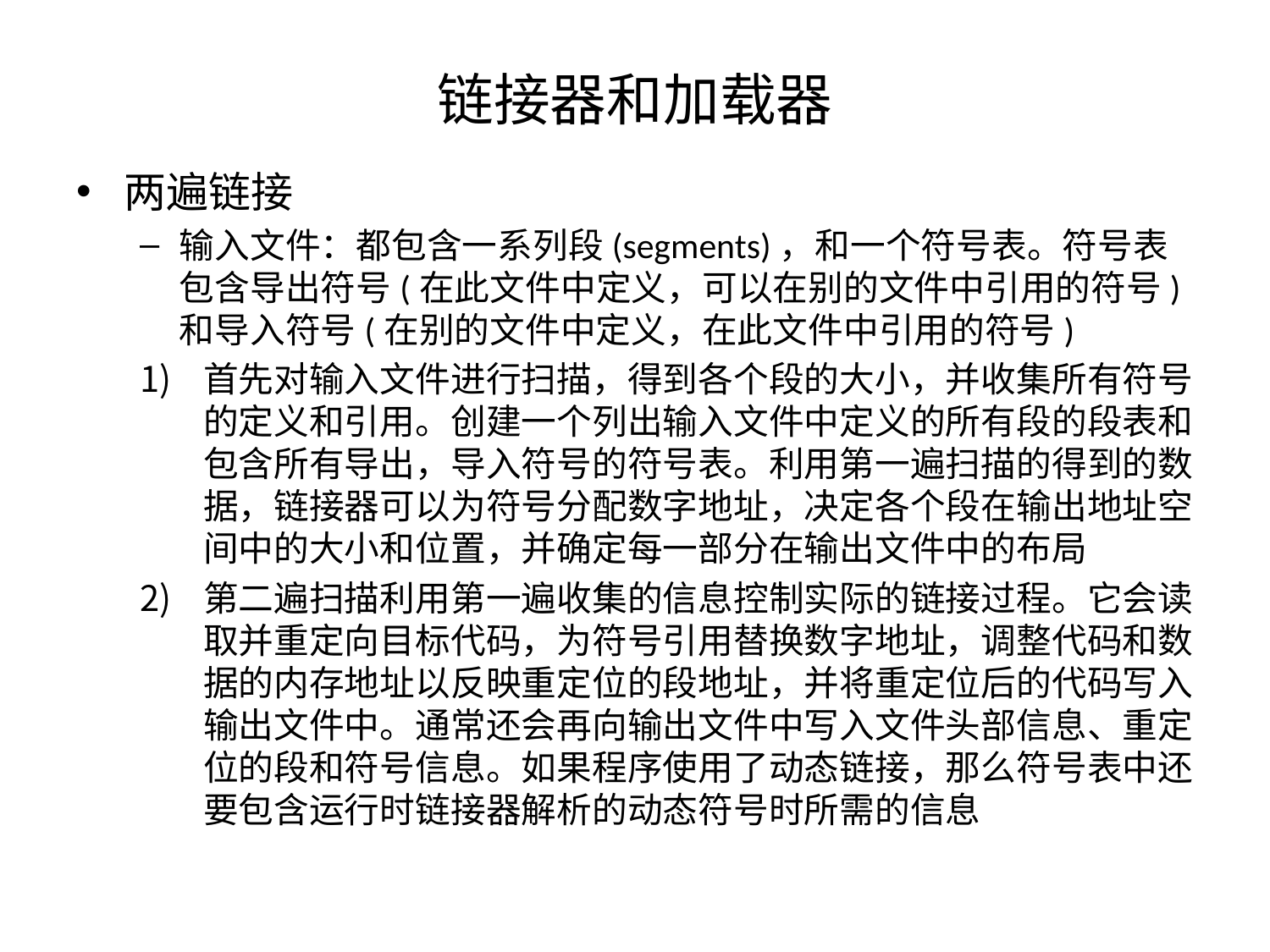

# 链接器和加载器
两遍链接
输入文件：都包含一系列段(segments)，和一个符号表。符号表包含导出符号(在此文件中定义，可以在别的文件中引用的符号)和导入符号(在别的文件中定义，在此文件中引用的符号)
首先对输入文件进行扫描，得到各个段的大小，并收集所有符号的定义和引用。创建一个列出输入文件中定义的所有段的段表和包含所有导出，导入符号的符号表。利用第一遍扫描的得到的数据，链接器可以为符号分配数字地址，决定各个段在输出地址空间中的大小和位置，并确定每一部分在输出文件中的布局
第二遍扫描利用第一遍收集的信息控制实际的链接过程。它会读取并重定向目标代码，为符号引用替换数字地址，调整代码和数据的内存地址以反映重定位的段地址，并将重定位后的代码写入输出文件中。通常还会再向输出文件中写入文件头部信息、重定位的段和符号信息。如果程序使用了动态链接，那么符号表中还要包含运行时链接器解析的动态符号时所需的信息